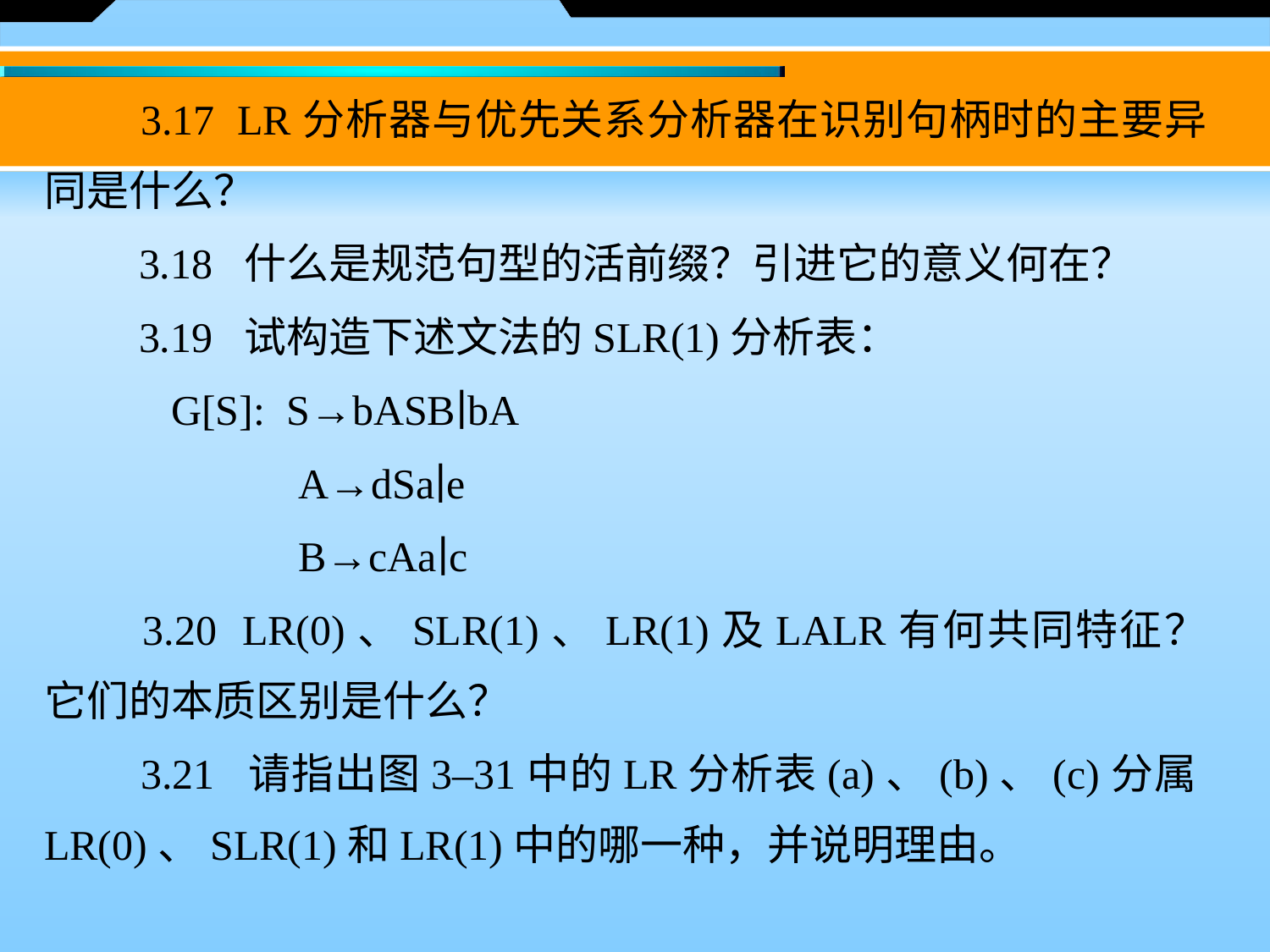

3.17  LR分析器与优先关系分析器在识别句柄时的主要异同是什么？
　　3.18  什么是规范句型的活前缀？引进它的意义何在？
　　3.19  试构造下述文法的SLR(1)分析表：
	G[S]:  S→bASB∣bA
          		A→dSa∣e
          		B→cAa∣c
　　3.20  LR(0)、SLR(1)、LR(1)及LALR有何共同特征？它们的本质区别是什么？
　　3.21  请指出图3–31中的LR分析表(a)、(b)、(c)分属LR(0)、SLR(1)和LR(1)中的哪一种，并说明理由。